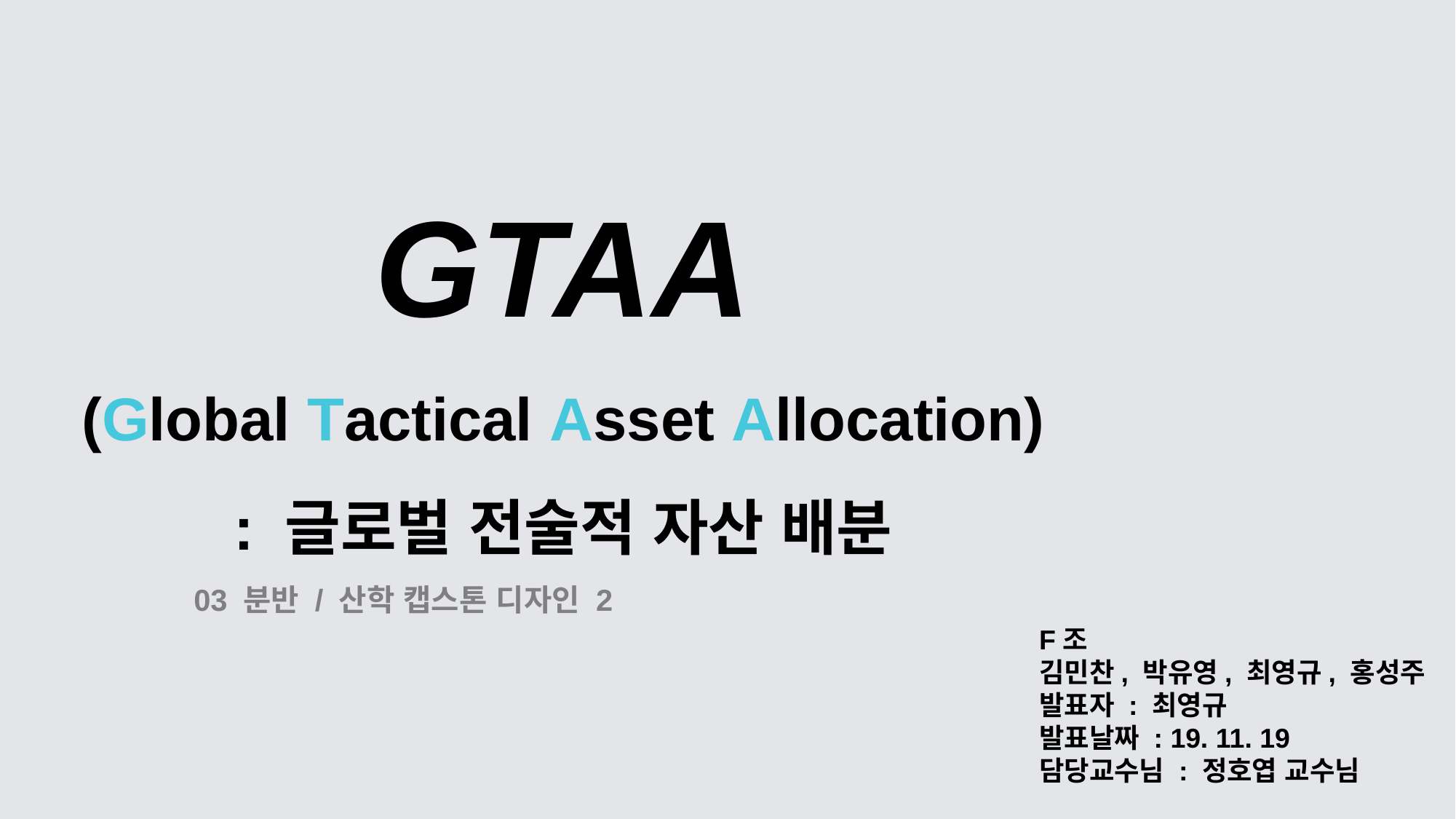

GTAA
(Global Tactical Asset Allocation)
: 글로벌 전술적 자산 배분
                    03 분반 / 산학 캡스톤 디자인 2
F조
김민찬, 박유영, 최영규, 홍성주
발표자 : 최영규
발표날짜 : 19. 11. 19
담당교수님 : 정호엽 교수님